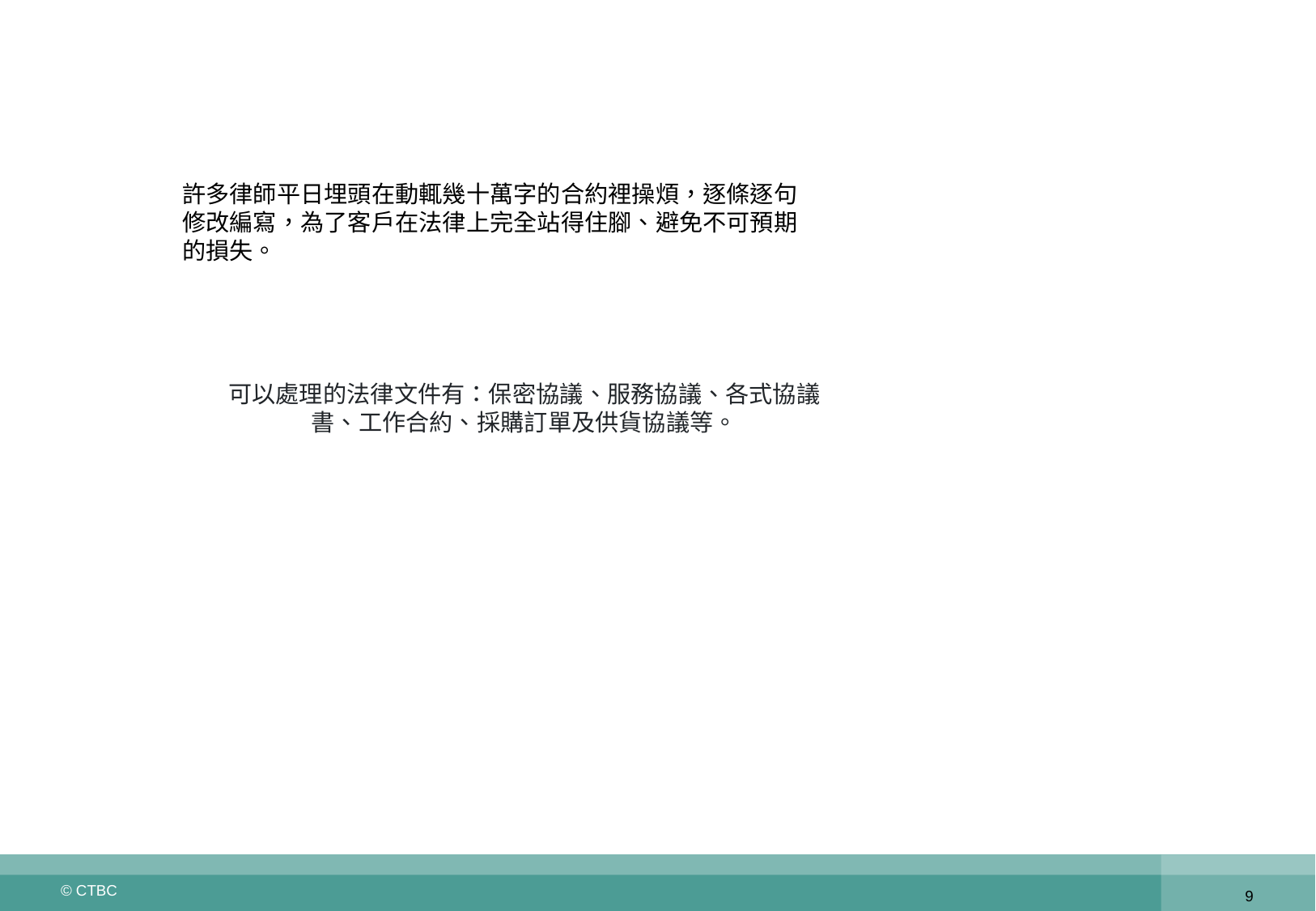

#
許多律師平日埋頭在動輒幾十萬字的合約裡操煩，逐條逐句修改編寫，為了客戶在法律上完全站得住腳、避免不可預期的損失。
可以處理的法律文件有：保密協議、服務協議、各式協議書、工作合約、採購訂單及供貨協議等。